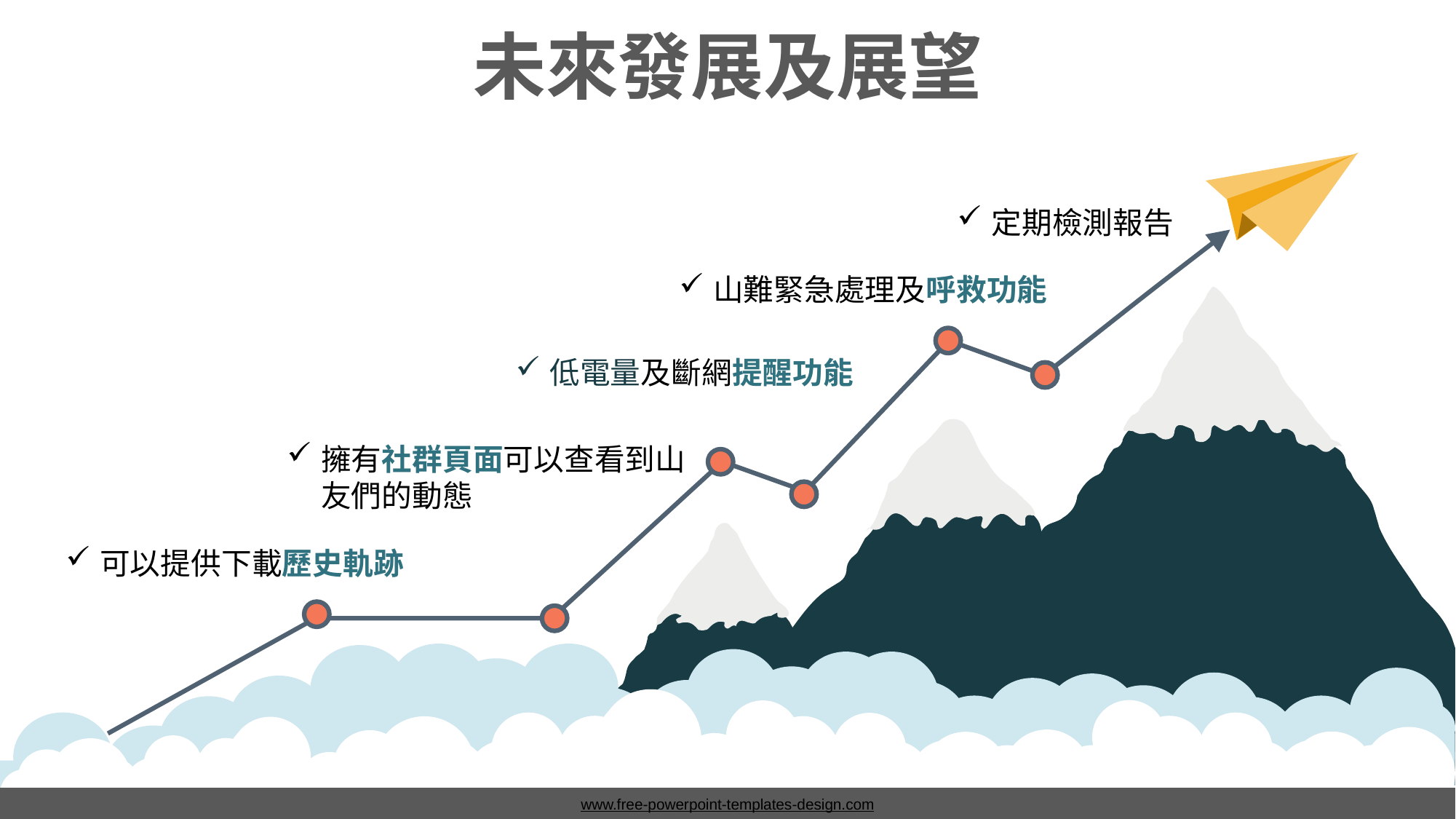

# 未來發展及展望

定期檢測報告

山難緊急處理及呼救功能

低電量及斷網提醒功能

擁有社群頁面可以查看到山友們的動態

可以提供下載歷史軌跡

www.free-powerpoint-templates-design.com